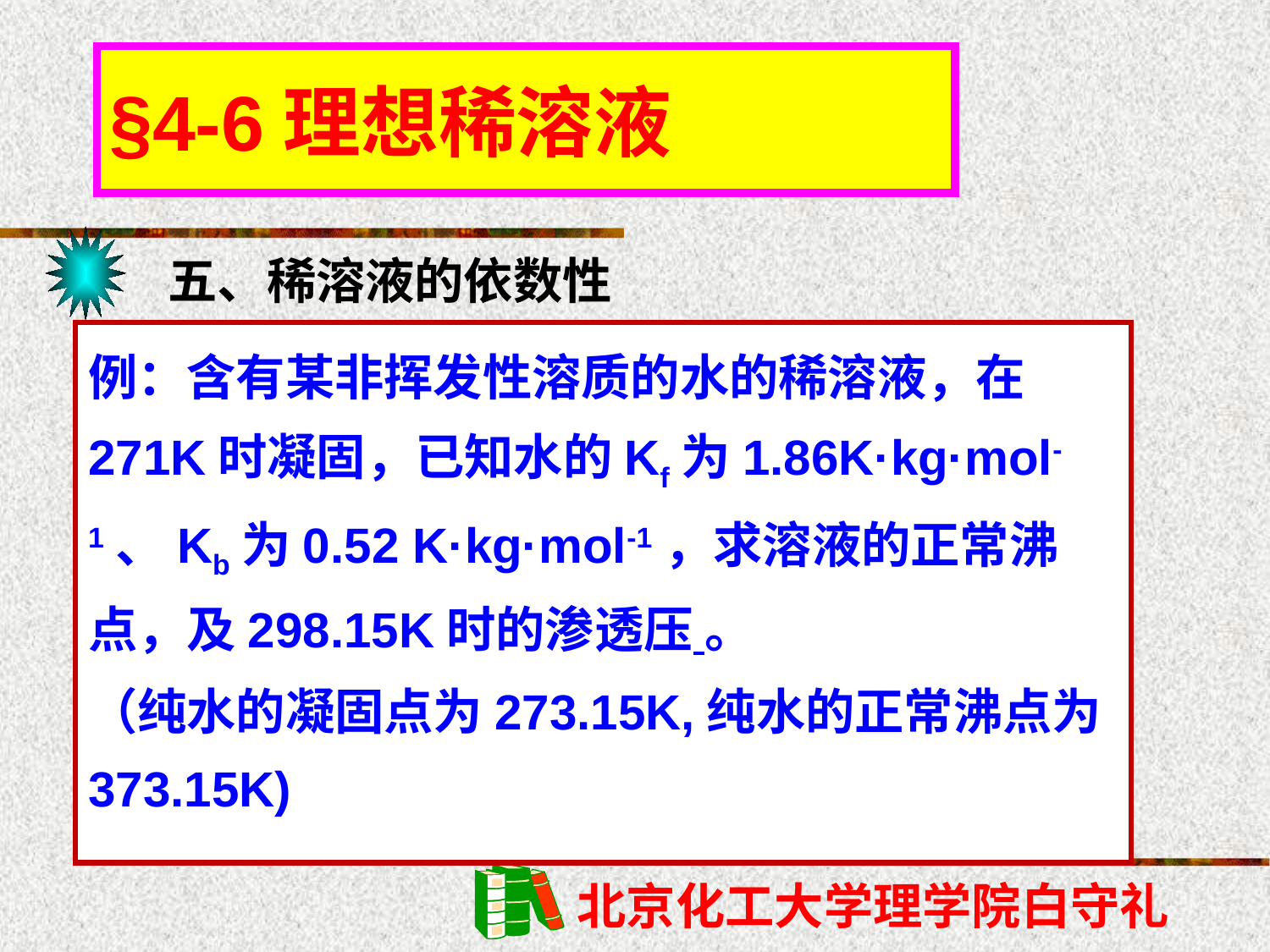

§4-6理想稀溶液

五、稀溶液的依数性
例：含有某非挥发性溶质的水的稀溶液，在271K时凝固，已知水的Kf为1.86K·kg·mol-1、Kb为0.52 K·kg·mol-1，求溶液的正常沸点，及298.15K时的渗透压 。
（纯水的凝固点为273.15K,纯水的正常沸点为373.15K)